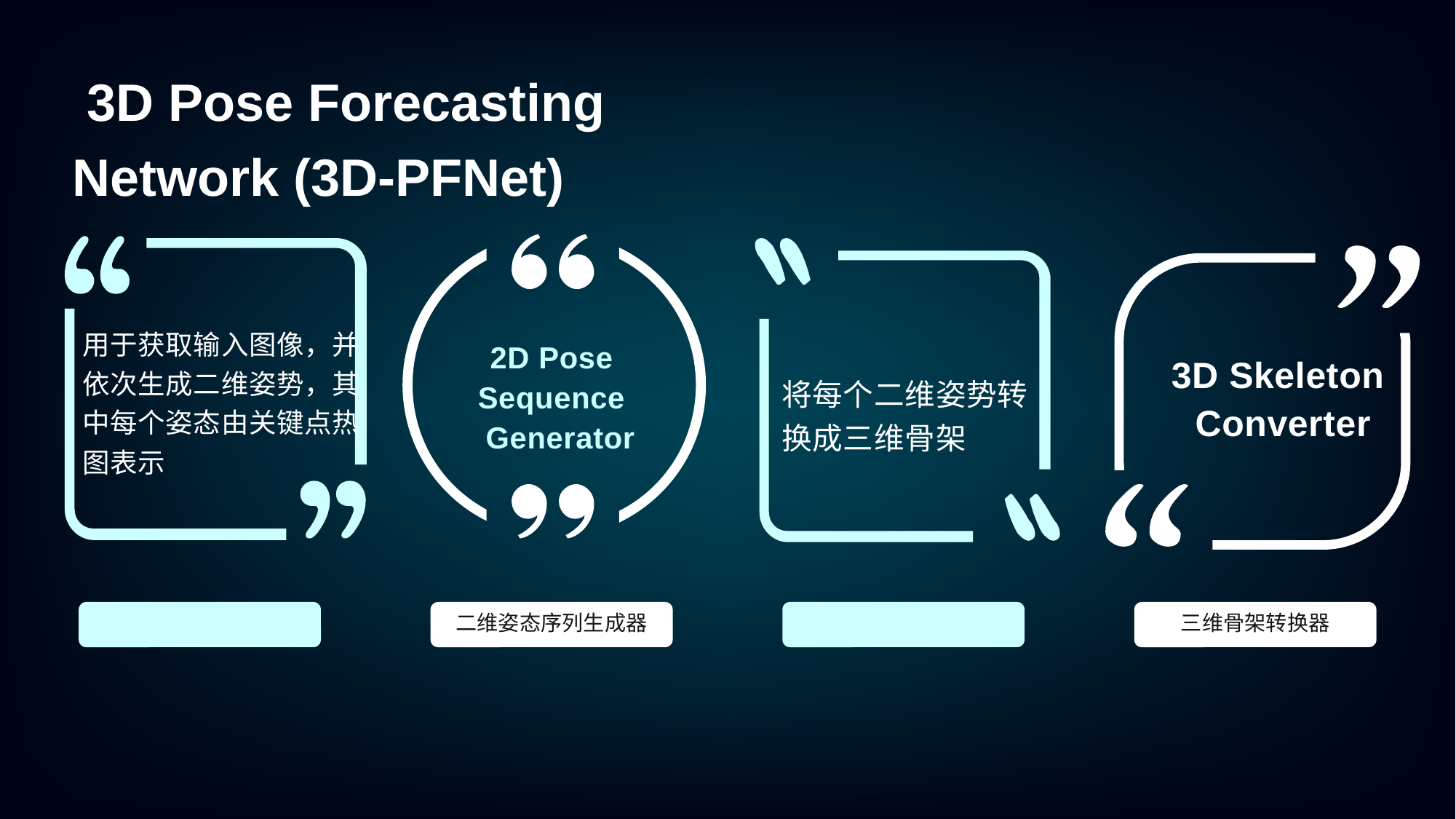

3D Pose Forecasting Network (3D-PFNet)

用于获取输入图像，并依次生成二维姿势，其中每个姿态由关键点热图表示
将每个二维姿势转换成三维骨架
3D Skeleton
 Converter
2D Pose
Sequence
 Generator

二维姿态序列生成器

三维骨架转换器